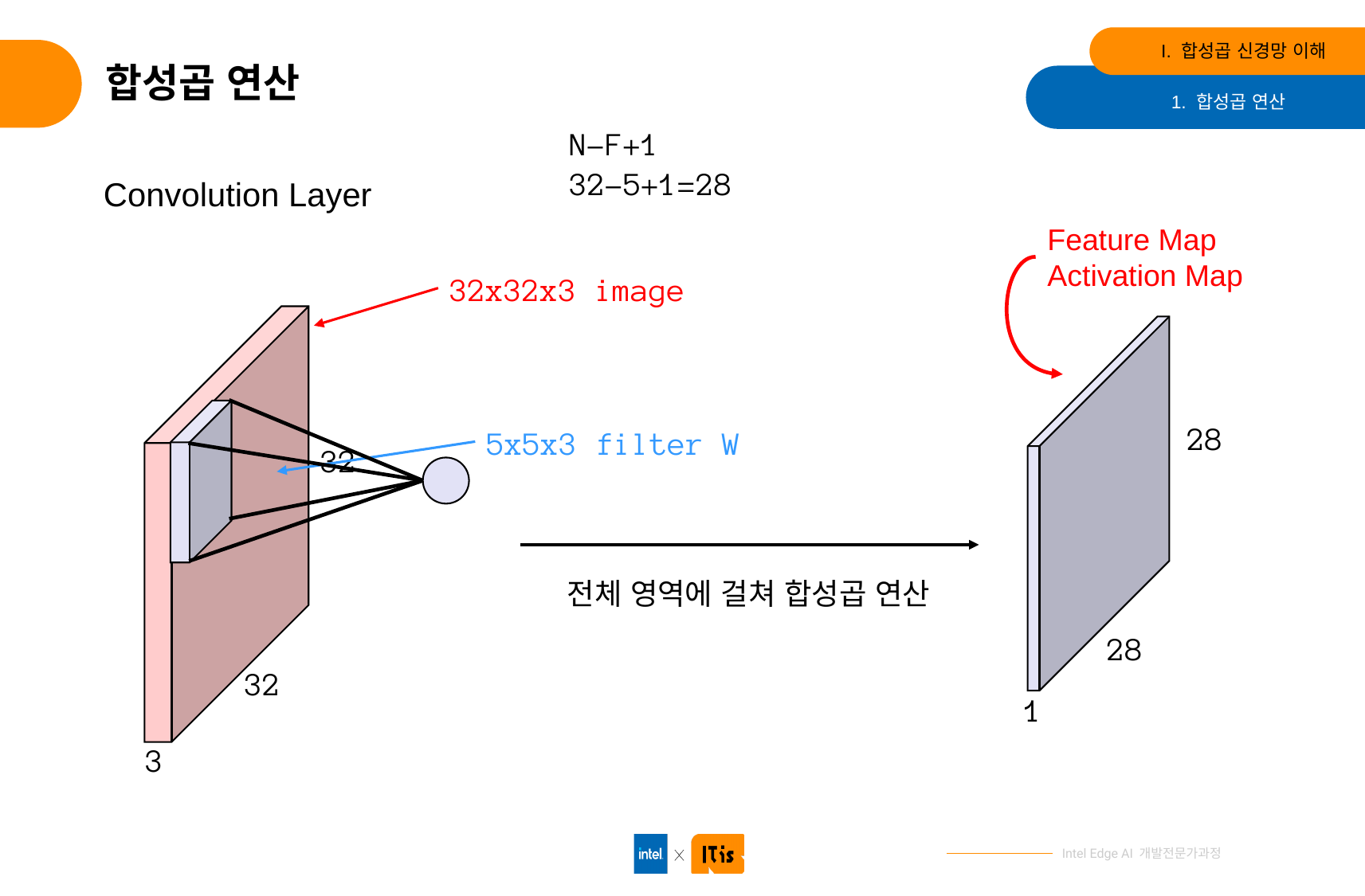

I. 합성곱 신경망 이해
# 합성곱 연산
1. 합성곱 연산
N-F+1
32-5+1=28
Convolution Layer
Feature Map
Activation Map
32x32x3 image

28
5x5x3 filter W
32
전체 영역에 걸쳐 합성곱 연산
28
32
1
3